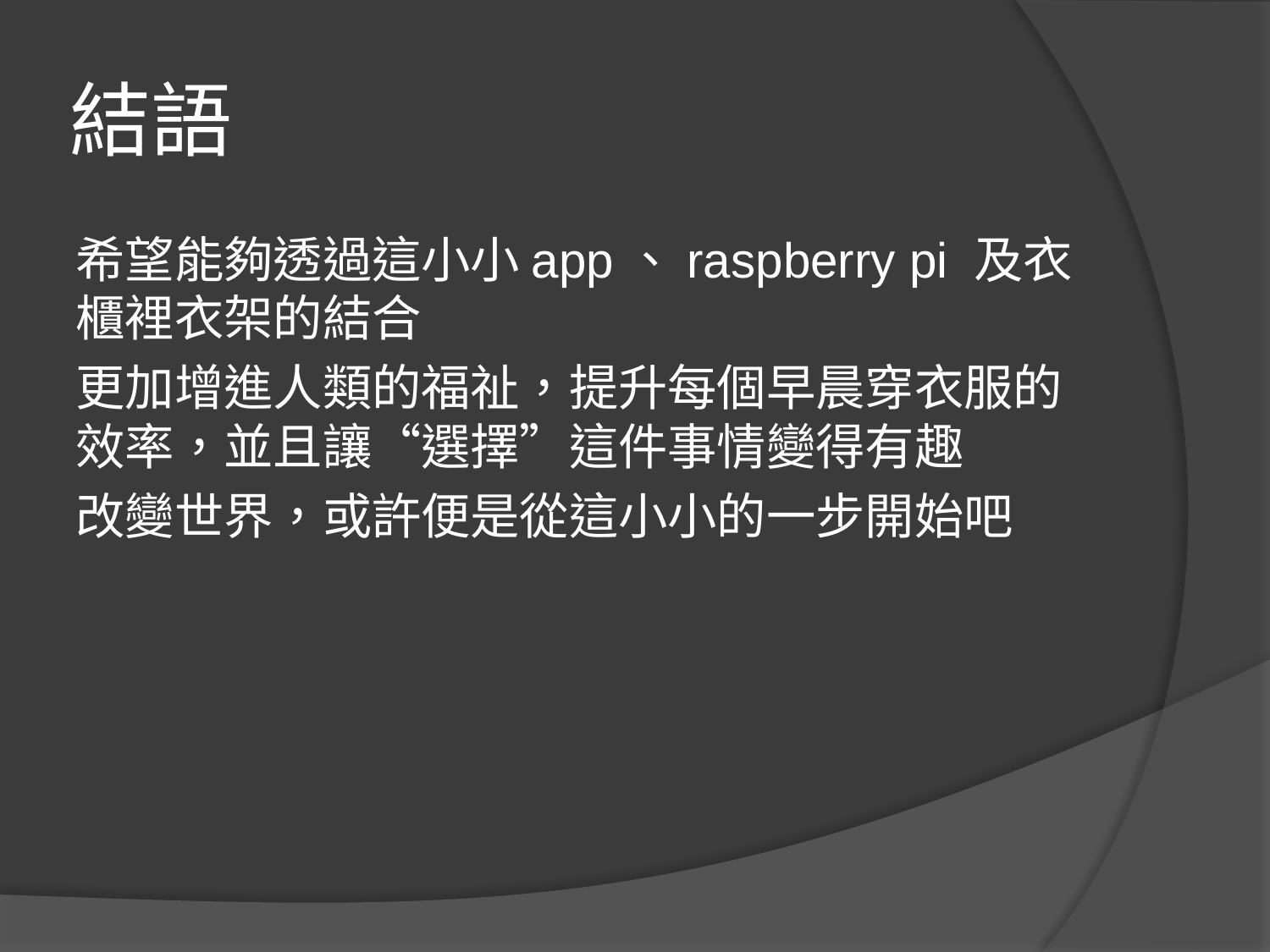

# 結語
希望能夠透過這小小app、raspberry pi 及衣櫃裡衣架的結合
更加增進人類的福祉，提升每個早晨穿衣服的效率，並且讓“選擇”這件事情變得有趣
改變世界，或許便是從這小小的一步開始吧